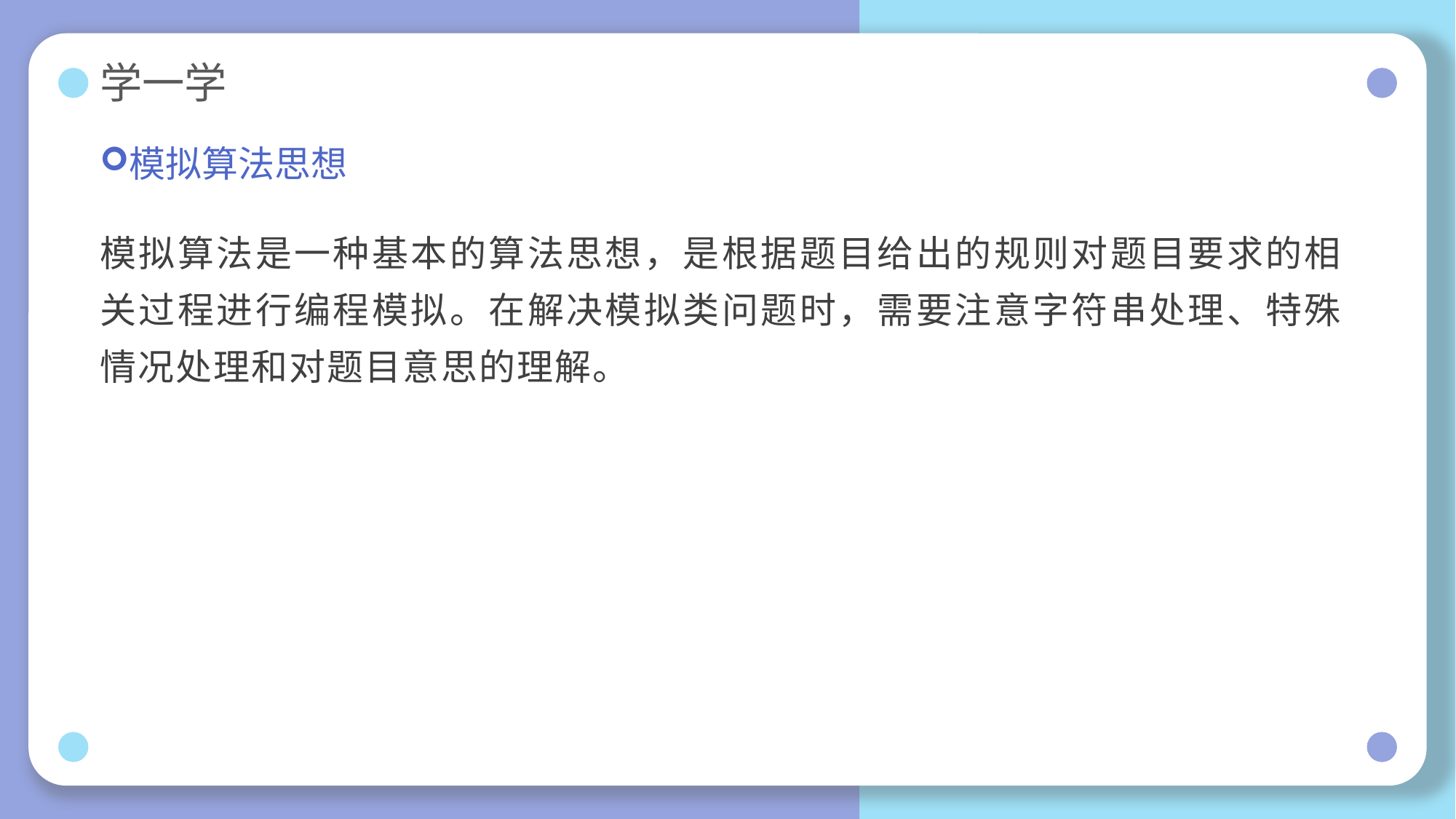

# 学一学
模拟算法思想
模拟算法是一种基本的算法思想，是根据题目给出的规则对题目要求的相关过程进行编程模拟。在解决模拟类问题时，需要注意字符串处理、特殊情况处理和对题目意思的理解。